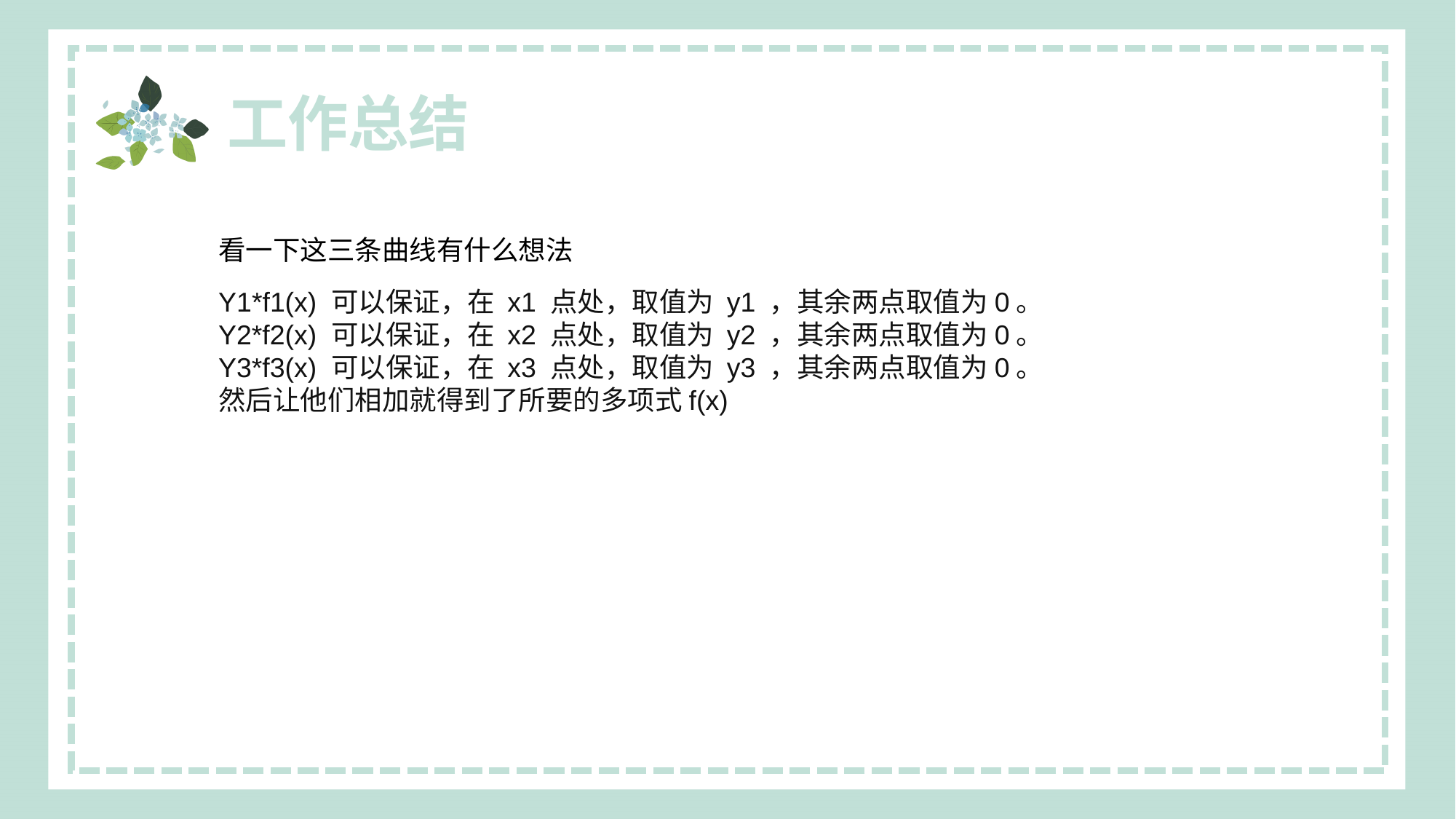

看一下这三条曲线有什么想法

Y1*f1(x) 可以保证，在 x1 点处，取值为 y1 ，其余两点取值为0。
Y2*f2(x) 可以保证，在 x2 点处，取值为 y2 ，其余两点取值为0。
Y3*f3(x) 可以保证，在 x3 点处，取值为 y3 ，其余两点取值为0。
然后让他们相加就得到了所要的多项式f(x)